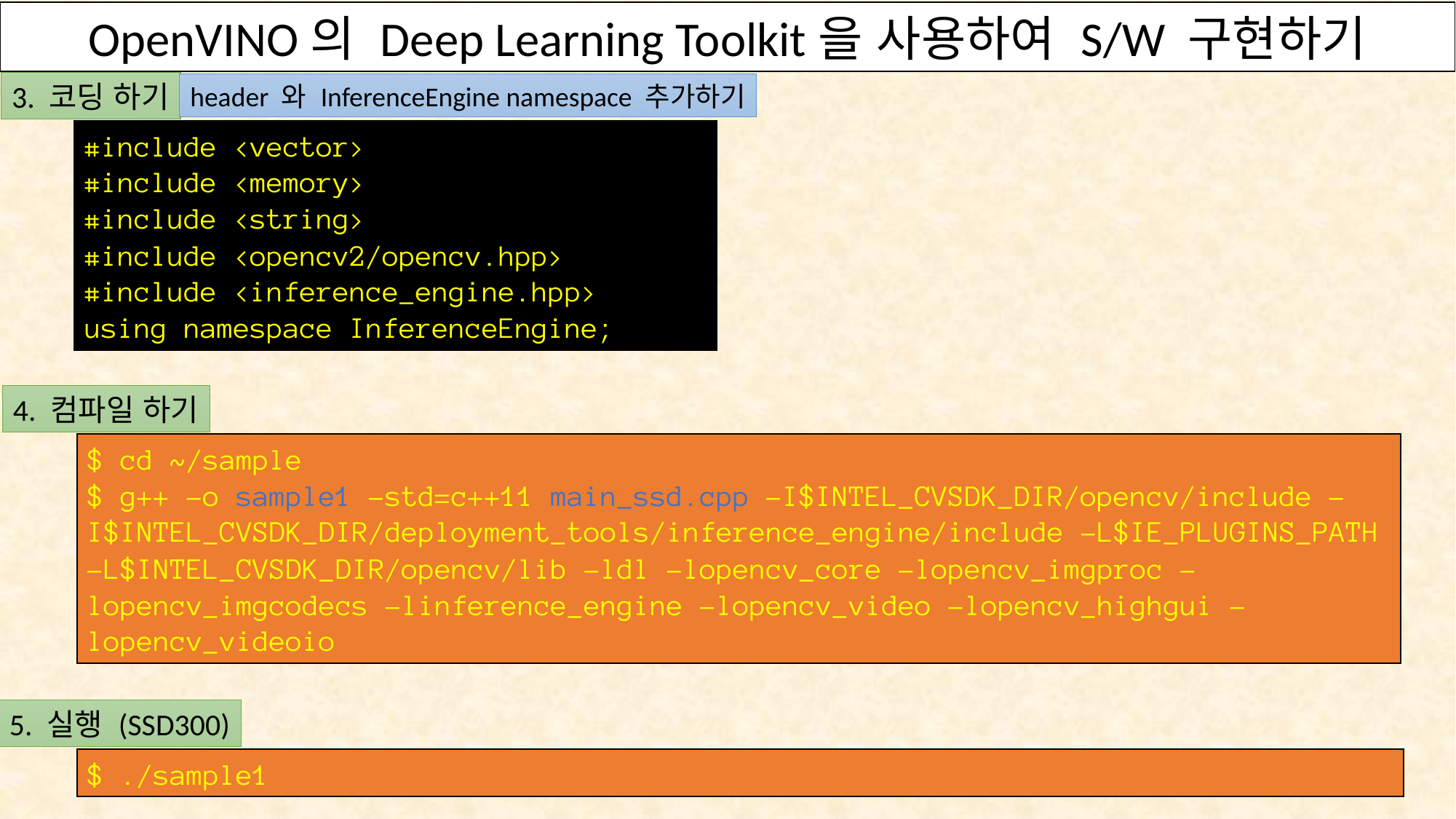

OpenVINO의 Deep Learning Toolkit을 사용하여 S/W 구현하기
OpenVINO의 Deep Learning Toolkit을 사용하여 S/W 구현하기
3. 코딩 하기
header 와 InferenceEngine namespace 추가하기
#include <vector>
#include <memory>
#include <string>
#include <opencv2/opencv.hpp>
#include <inference_engine.hpp>
using namespace InferenceEngine;
4. 컴파일 하기
$ cd ~/sample
$ g++ -o sample1 -std=c++11 main_ssd.cpp -I$INTEL_CVSDK_DIR/opencv/include -I$INTEL_CVSDK_DIR/deployment_tools/inference_engine/include -L$IE_PLUGINS_PATH -L$INTEL_CVSDK_DIR/opencv/lib -ldl -lopencv_core -lopencv_imgproc -lopencv_imgcodecs -linference_engine -lopencv_video -lopencv_highgui -lopencv_videoio
5. 실행 (SSD300)
$ ./sample1